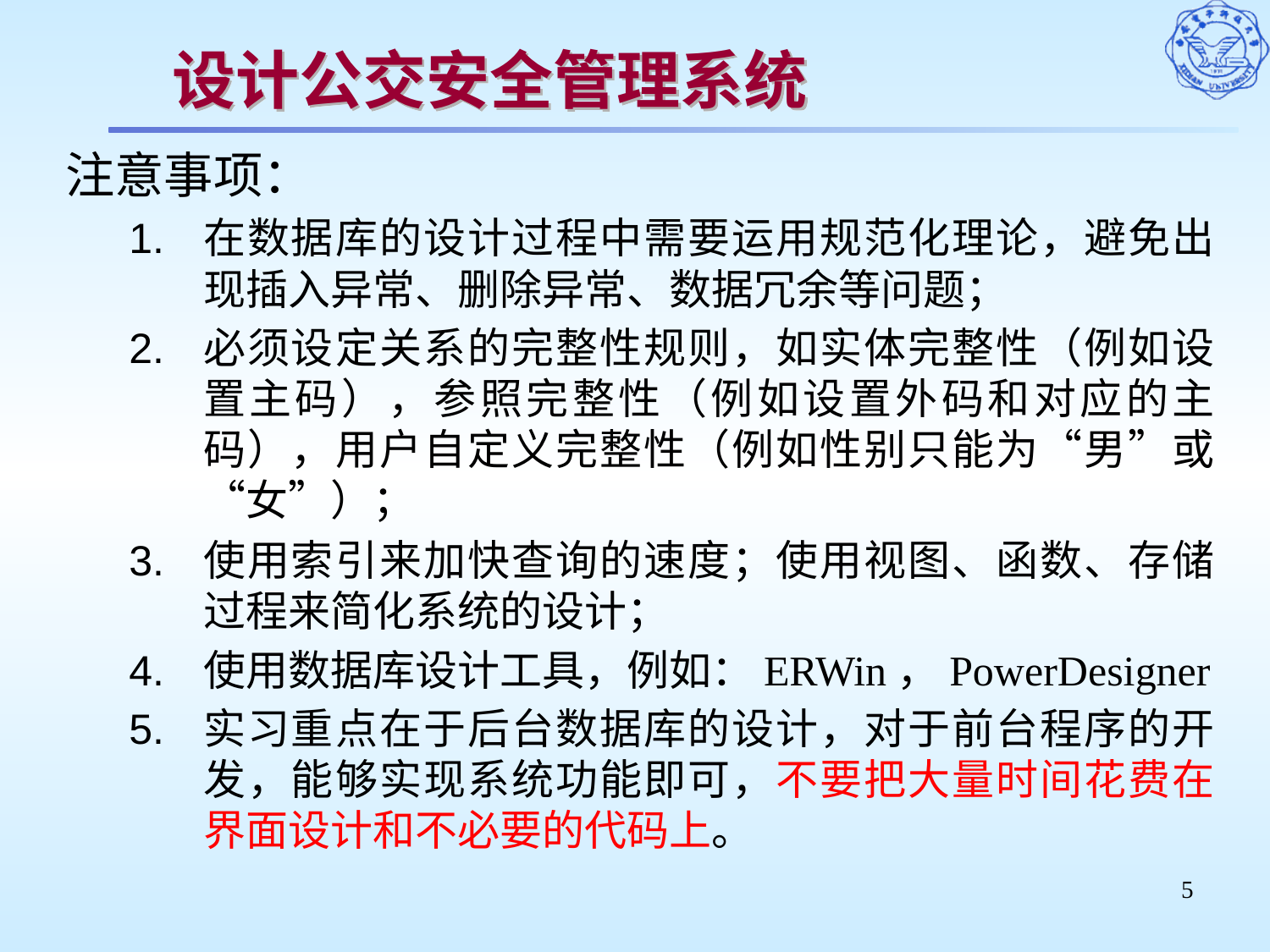

# 设计公交安全管理系统
注意事项：
在数据库的设计过程中需要运用规范化理论，避免出现插入异常、删除异常、数据冗余等问题；
必须设定关系的完整性规则，如实体完整性（例如设置主码），参照完整性（例如设置外码和对应的主码），用户自定义完整性（例如性别只能为“男”或“女”）；
使用索引来加快查询的速度；使用视图、函数、存储过程来简化系统的设计；
使用数据库设计工具，例如：ERWin，PowerDesigner
实习重点在于后台数据库的设计，对于前台程序的开发，能够实现系统功能即可，不要把大量时间花费在界面设计和不必要的代码上。
5